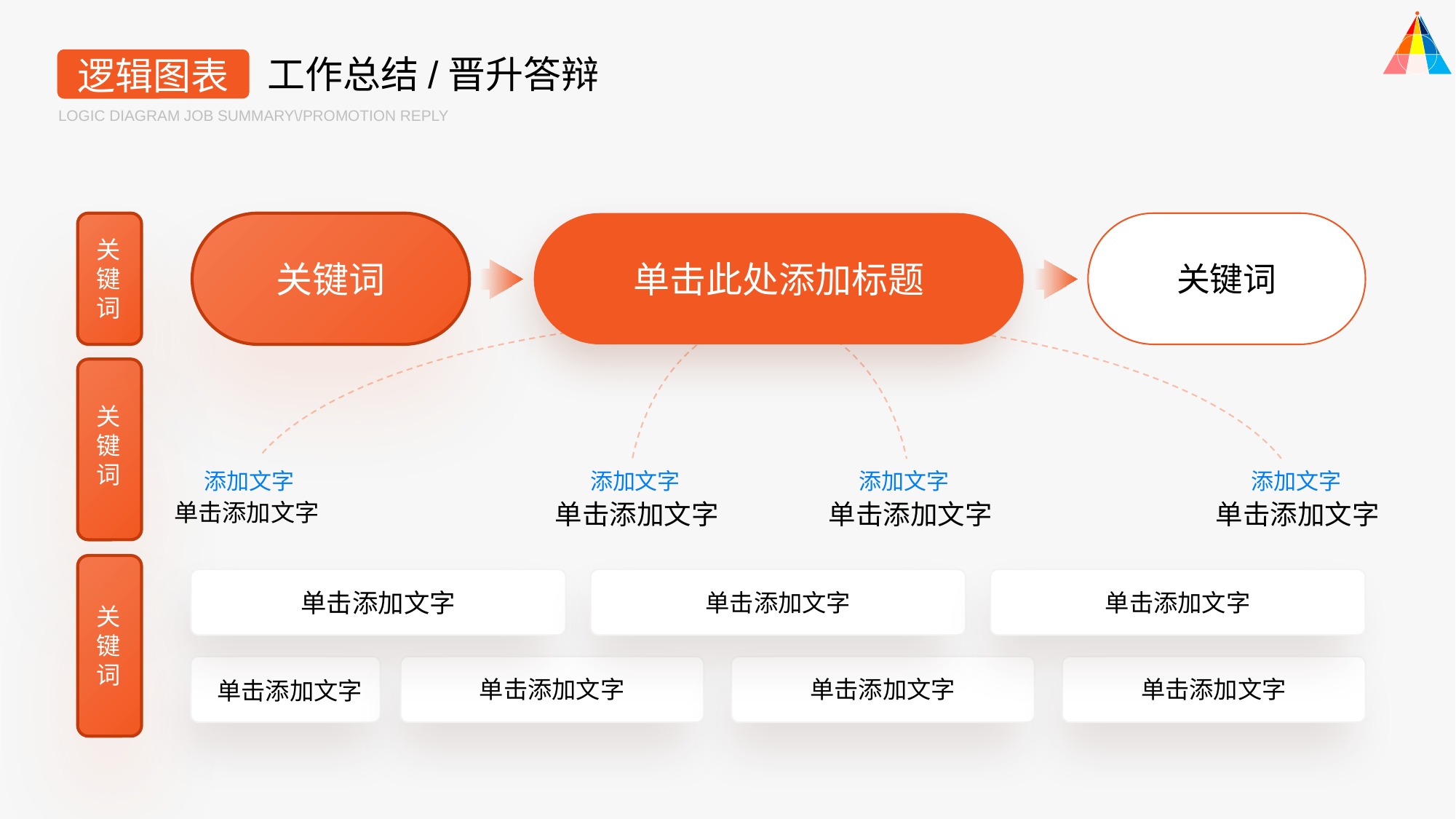

工作总结/晋升答辩

逻辑图表
LOGIC DIAGRAM JOB SUMMARY\/PROMOTION REPLY

关键词

关键词
单击此处添加标题
关键词

关键词
添加文字
单击添加文字
添加文字
单击添加文字
添加文字
添加文字
单击添加文字
单击添加文字

单击添加文字
单击添加文字
单击添加文字
关键词

单击添加文字
单击添加文字
单击添加文字
单击添加文字